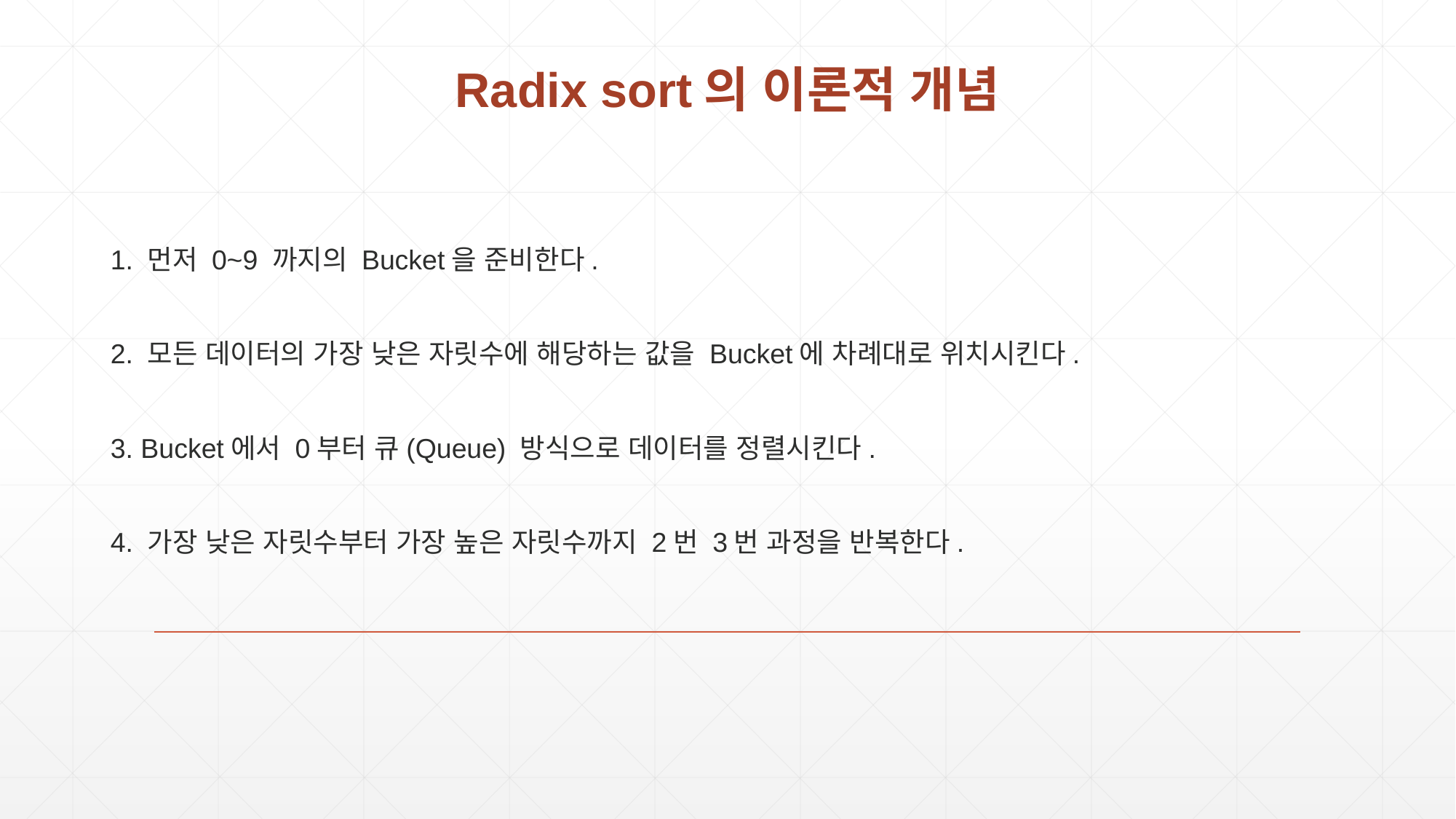

Radix sort의 이론적 개념
1. 먼저 0~9 까지의 Bucket을 준비한다.

2. 모든 데이터의 가장 낮은 자릿수에 해당하는 값을 Bucket에 차례대로 위치시킨다.

3. Bucket에서 0부터 큐(Queue) 방식으로 데이터를 정렬시킨다.

4. 가장 낮은 자릿수부터 가장 높은 자릿수까지 2번 3번 과정을 반복한다.